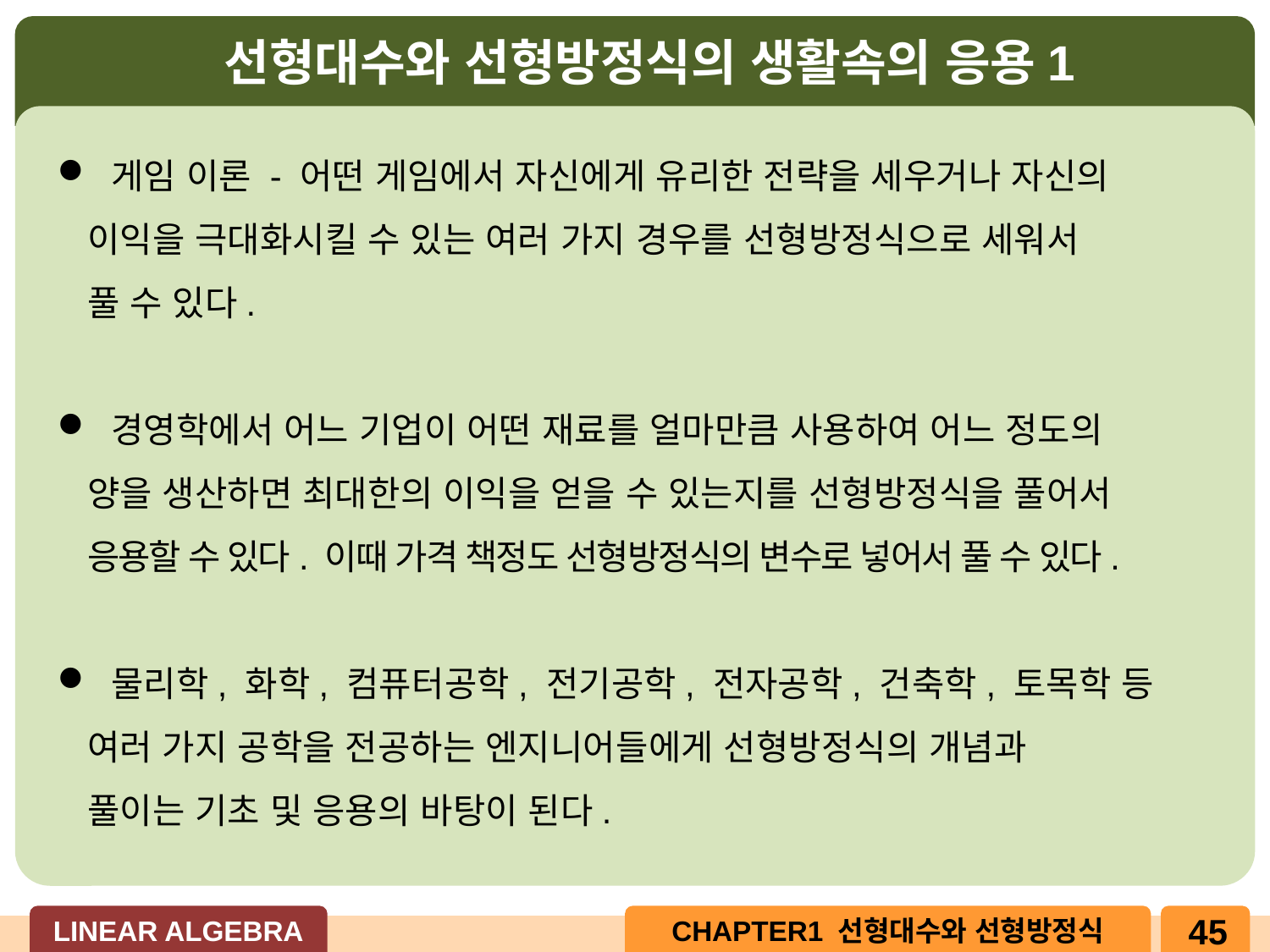

선형대수와 선형방정식의 생활속의 응용1

 게임 이론 - 어떤 게임에서 자신에게 유리한 전략을 세우거나 자신의
   이익을 극대화시킬 수 있는 여러 가지 경우를 선형방정식으로 세워서
   풀 수 있다.

 경영학에서 어느 기업이 어떤 재료를 얼마만큼 사용하여 어느 정도의
   양을 생산하면 최대한의 이익을 얻을 수 있는지를 선형방정식을 풀어서
   응용할 수 있다. 이때 가격 책정도 선형방정식의 변수로 넣어서 풀 수 있다.

 물리학, 화학, 컴퓨터공학, 전기공학, 전자공학, 건축학, 토목학 등
   여러 가지 공학을 전공하는 엔지니어들에게 선형방정식의 개념과
   풀이는 기초 및 응용의 바탕이 된다.
45
LINEAR ALGEBRA
CHAPTER1 선형대수와 선형방정식